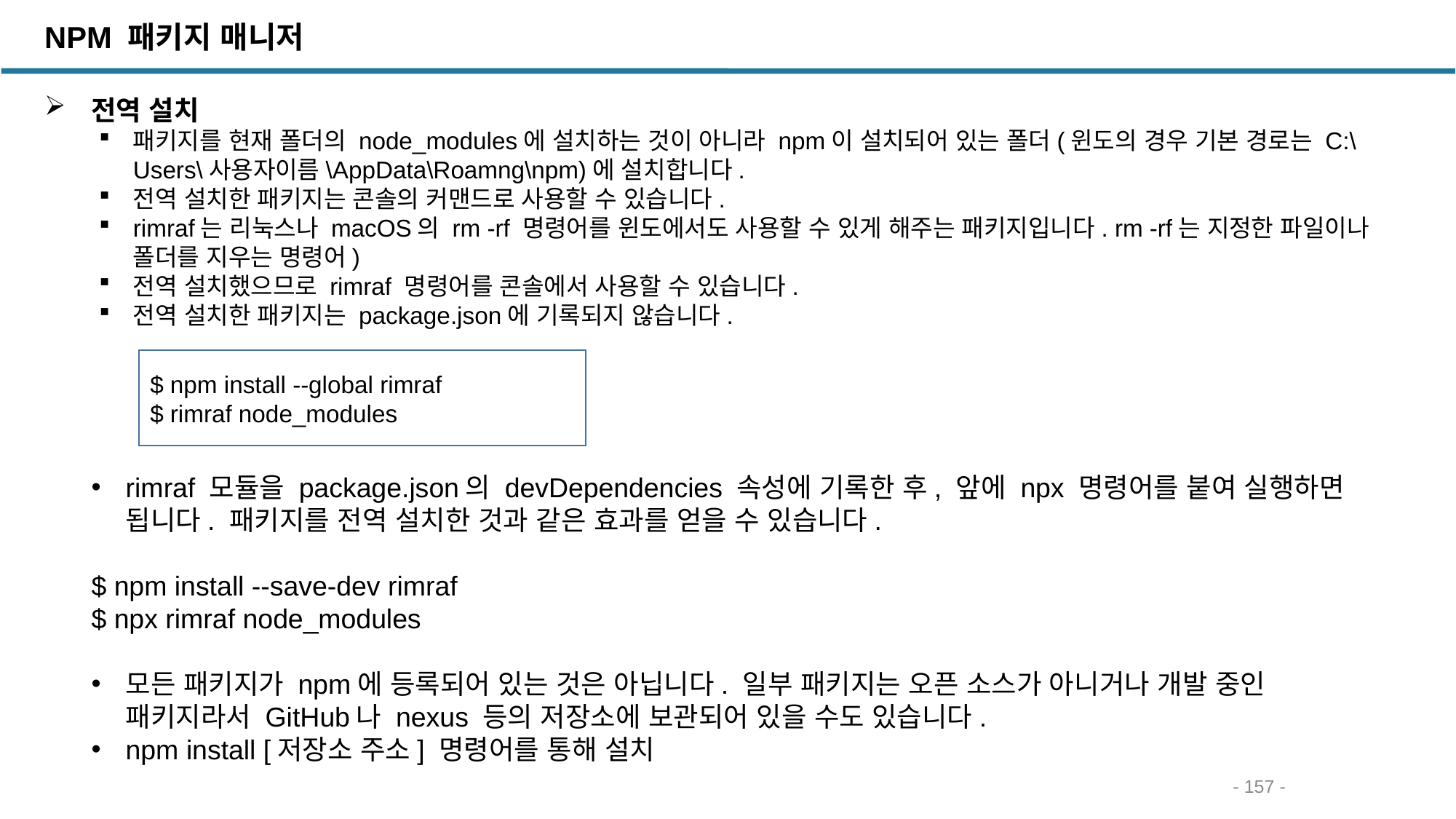

NPM 패키지 매니저

 전역 설치
패키지를 현재 폴더의 node_modules에 설치하는 것이 아니라 npm이 설치되어 있는 폴더(윈도의 경우 기본 경로는 C:\Users\사용자이름\AppData\Roamng\npm)에 설치합니다.
전역 설치한 패키지는 콘솔의 커맨드로 사용할 수 있습니다.
rimraf는 리눅스나 macOS의 rm -rf 명령어를 윈도에서도 사용할 수 있게 해주는 패키지입니다. rm -rf는 지정한 파일이나 폴더를 지우는 명령어)
전역 설치했으므로 rimraf 명령어를 콘솔에서 사용할 수 있습니다.
전역 설치한 패키지는 package.json에 기록되지 않습니다.

$ npm install --global rimraf
$ rimraf node_modules
rimraf 모듈을 package.json의 devDependencies 속성에 기록한 후, 앞에 npx 명령어를 붙여 실행하면 됩니다. 패키지를 전역 설치한 것과 같은 효과를 얻을 수 있습니다.

$ npm install --save-dev rimraf
$ npx rimraf node_modules

모든 패키지가 npm에 등록되어 있는 것은 아닙니다. 일부 패키지는 오픈 소스가 아니거나 개발 중인 패키지라서 GitHub나 nexus 등의 저장소에 보관되어 있을 수도 있습니다.
npm install [저장소 주소] 명령어를 통해 설치
- 157 -